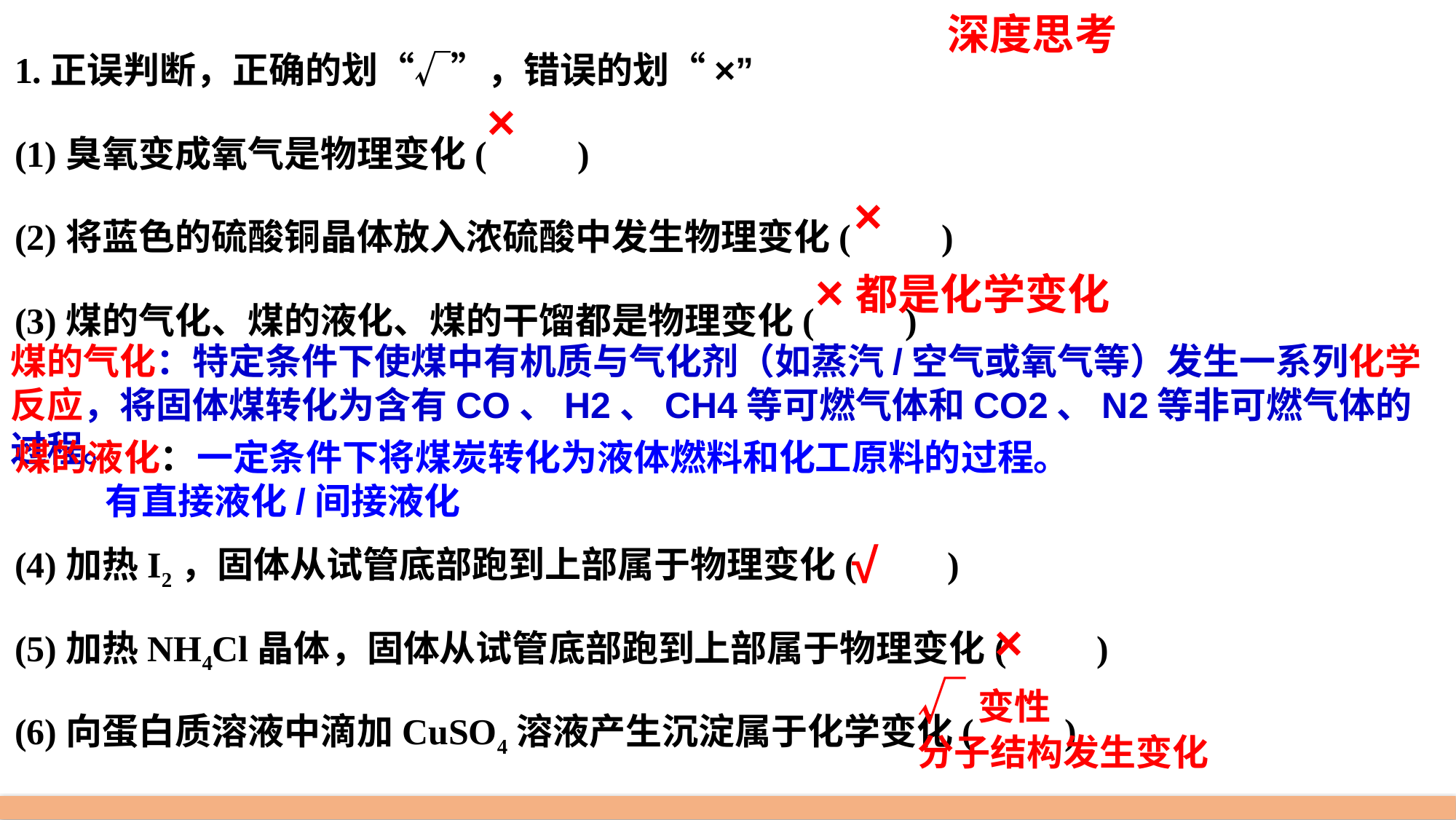

1.正误判断，正确的划“√”，错误的划“×”
(1)臭氧变成氧气是物理变化(　　)
(2)将蓝色的硫酸铜晶体放入浓硫酸中发生物理变化(　　)
(3)煤的气化、煤的液化、煤的干馏都是物理变化(　　)

(4)加热I2，固体从试管底部跑到上部属于物理变化(　　)
(5)加热NH4Cl晶体，固体从试管底部跑到上部属于物理变化(　　)
(6)向蛋白质溶液中滴加CuSO4溶液产生沉淀属于化学变化(　　)
深度思考
×
×
×都是化学变化
煤的气化：特定条件下使煤中有机质与气化剂（如蒸汽/空气或氧气等）发生一系列化学反应，将固体煤转化为含有CO、H2、CH4等可燃气体和CO2、N2等非可燃气体的过程。
煤的液化：一定条件下将煤炭转化为液体燃料和化工原料的过程。
          有直接液化/间接液化
√
×
√变性
分子结构发生变化